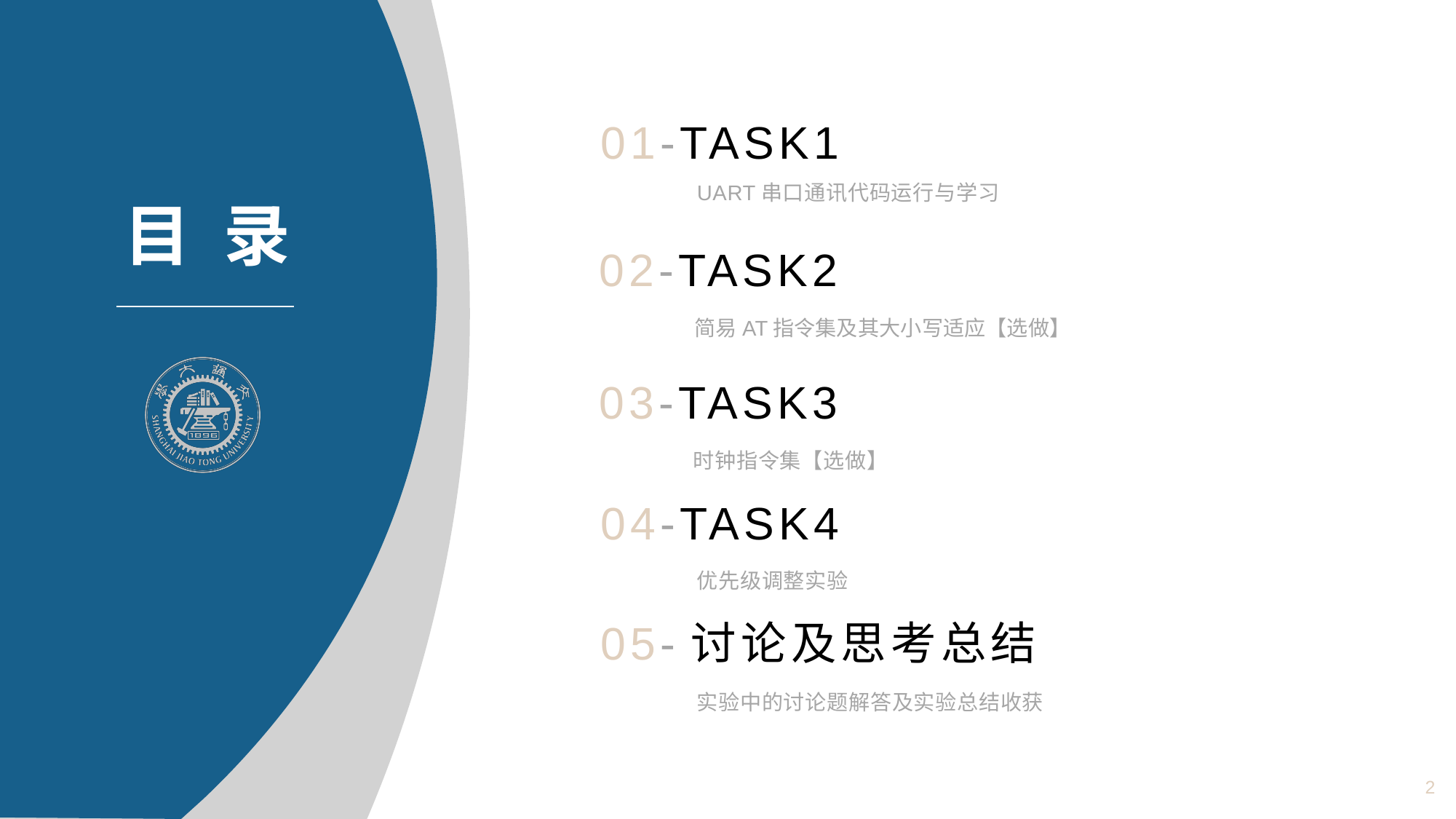

01-TASK1
UART串口通讯代码运行与学习
02-TASK2
简易AT指令集及其大小写适应【选做】
03-TASK3
时钟指令集【选做】
04-TASK4
优先级调整实验
05-讨论及思考总结
实验中的讨论题解答及实验总结收获
2